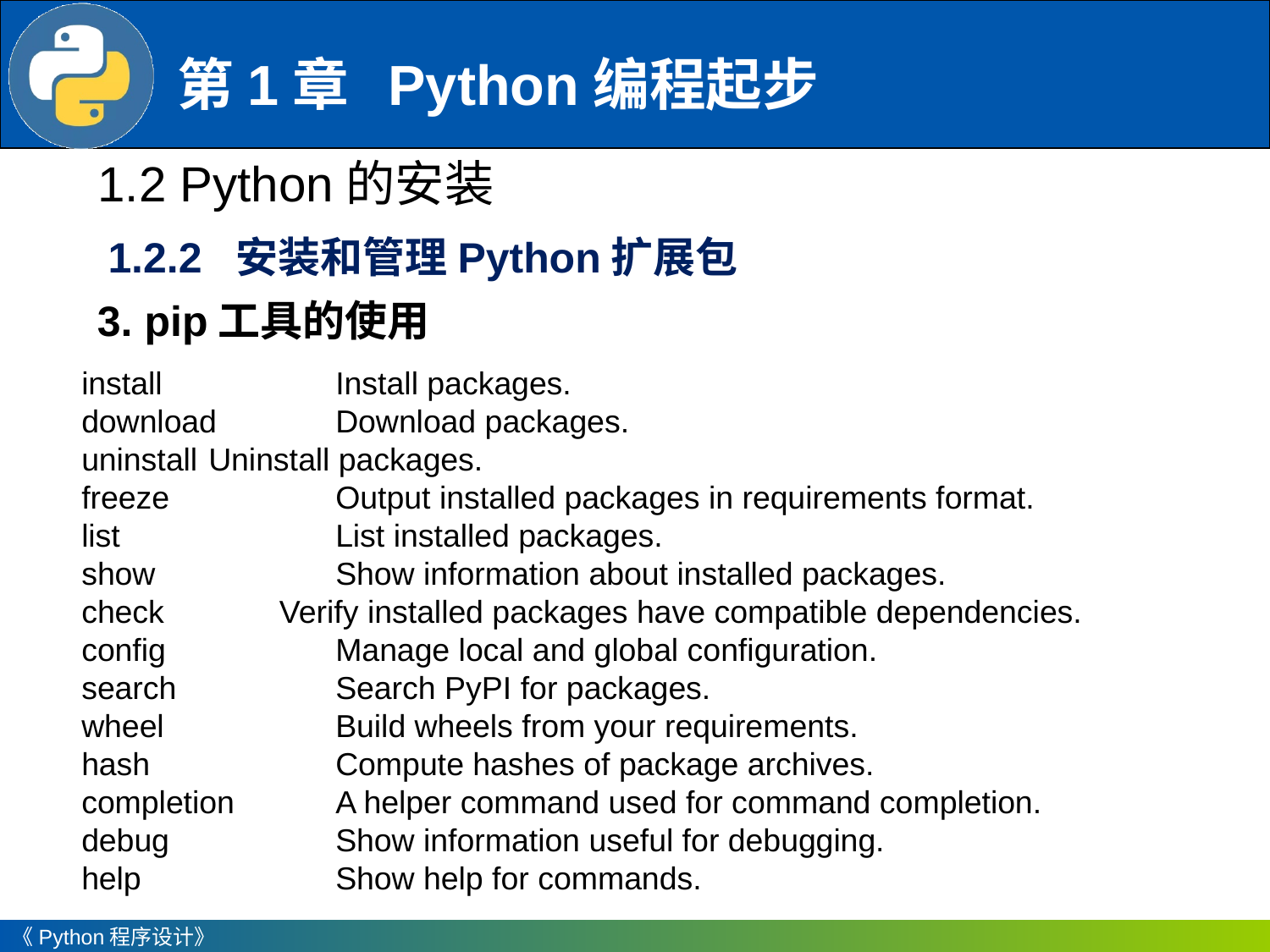

1.2 Python的安装
1.2.2  安装和管理Python扩展包
3. pip工具的使用
install		Install packages.
download	Download packages.
uninstall	Uninstall packages.
freeze		Output installed packages in requirements format.
list		List installed packages.
show		Show information about installed packages.
check	        Verify installed packages have compatible dependencies.
config		Manage local and global configuration.
search		Search PyPI for packages.
wheel		Build wheels from your requirements.
hash		Compute hashes of package archives.
completion	A helper command used for command completion.
debug		Show information useful for debugging.
help		Show help for commands.